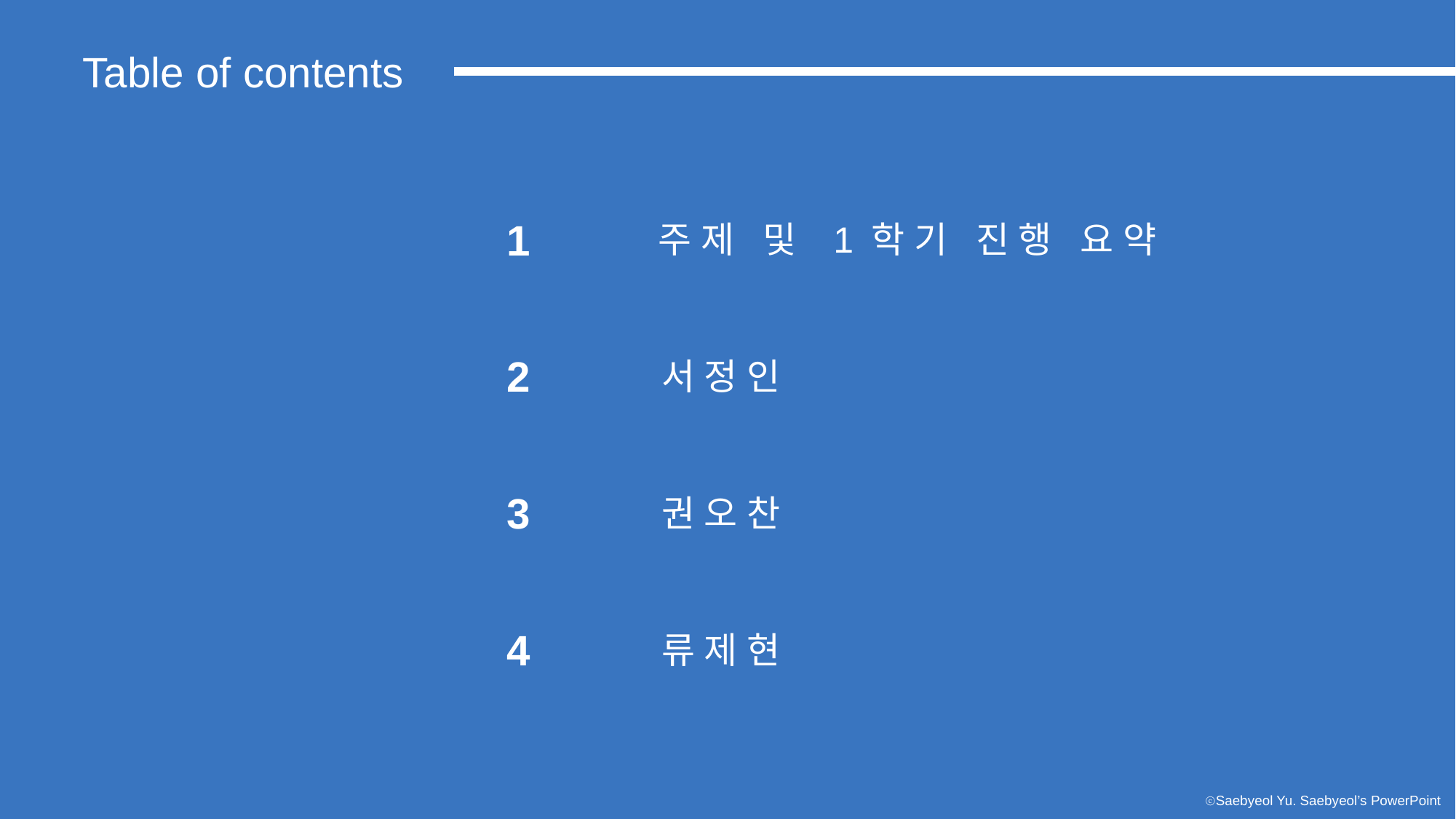

Table of contents
1
주제 및 1학기 진행 요약
2
서정인
3
권오찬
4
류제현